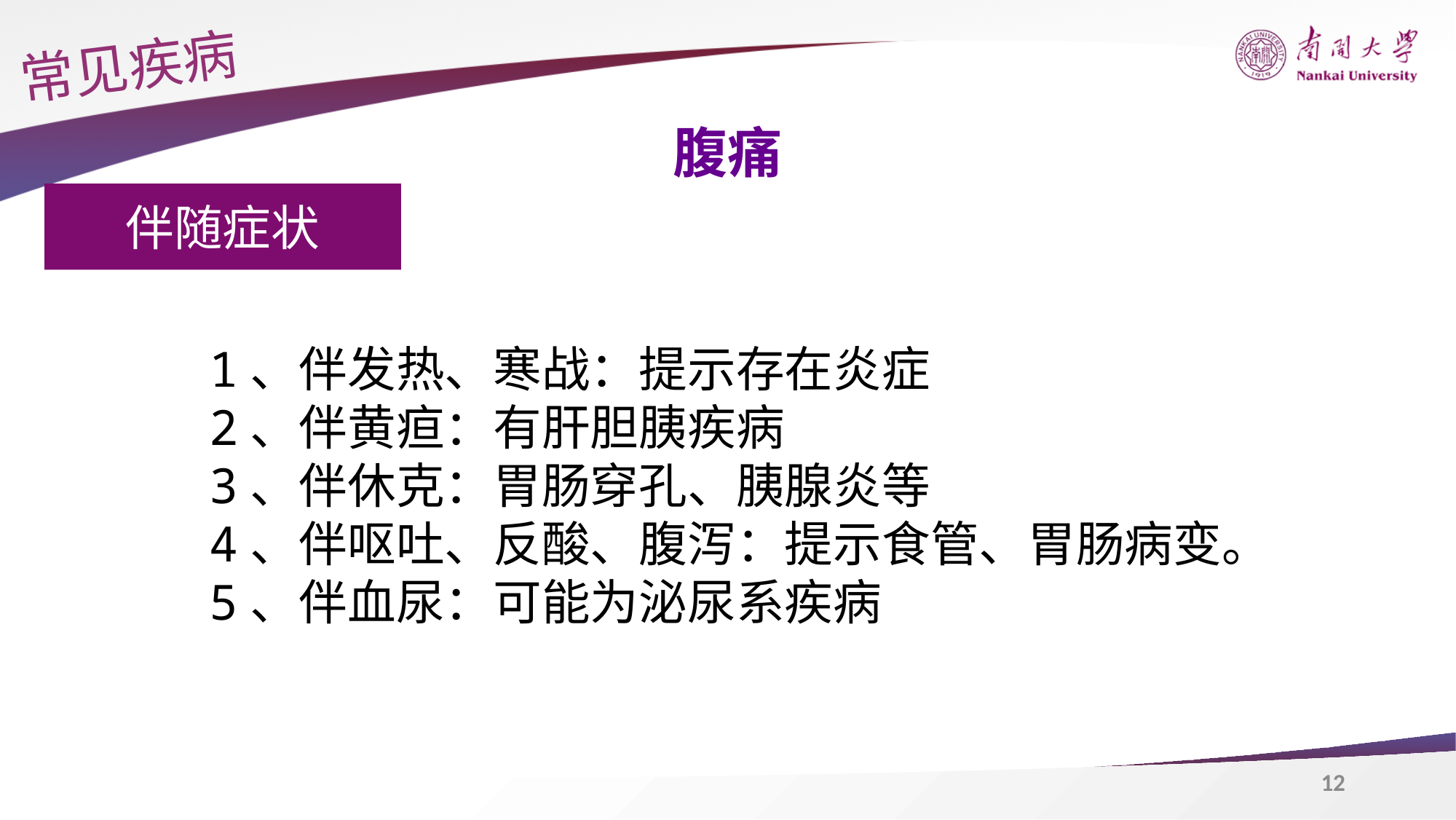

常见疾病
腹痛
伴随症状

1、伴发热、寒战：提示存在炎症
2、伴黄疸：有肝胆胰疾病
3、伴休克：胃肠穿孔、胰腺炎等
4、伴呕吐、反酸、腹泻：提示食管、胃肠病变。
5、伴血尿：可能为泌尿系疾病
12